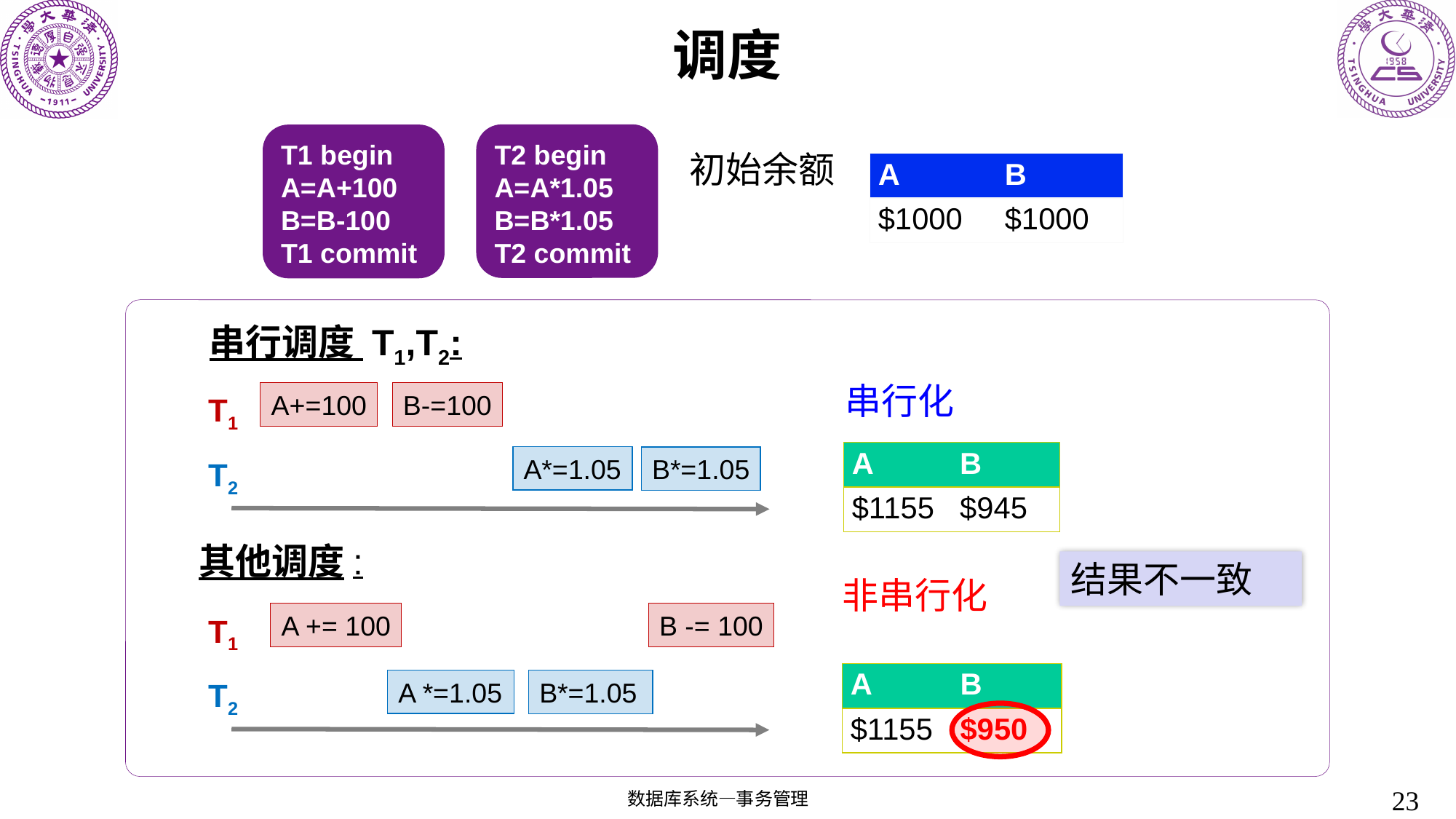

# 调度
T2 begin
A=A*1.05
B=B*1.05
T2 commit
T1 begin
A=A+100
B=B-100
T1 commit
初始余额
| A | B |
| --- | --- |
| $1000 | $1000 |

串行调度 T1,T2:
串行化
A+=100
B-=100
T1
A*=1.05
B*=1.05
T2
| A | B |
| --- | --- |
| $1155 | $945 |
其他调度:
结果不一致
非串行化
A += 100
B -= 100
T1
T2
A *=1.05
B*=1.05
| A | B |
| --- | --- |
| $1155 | $950 |

23
数据库系统—事务管理